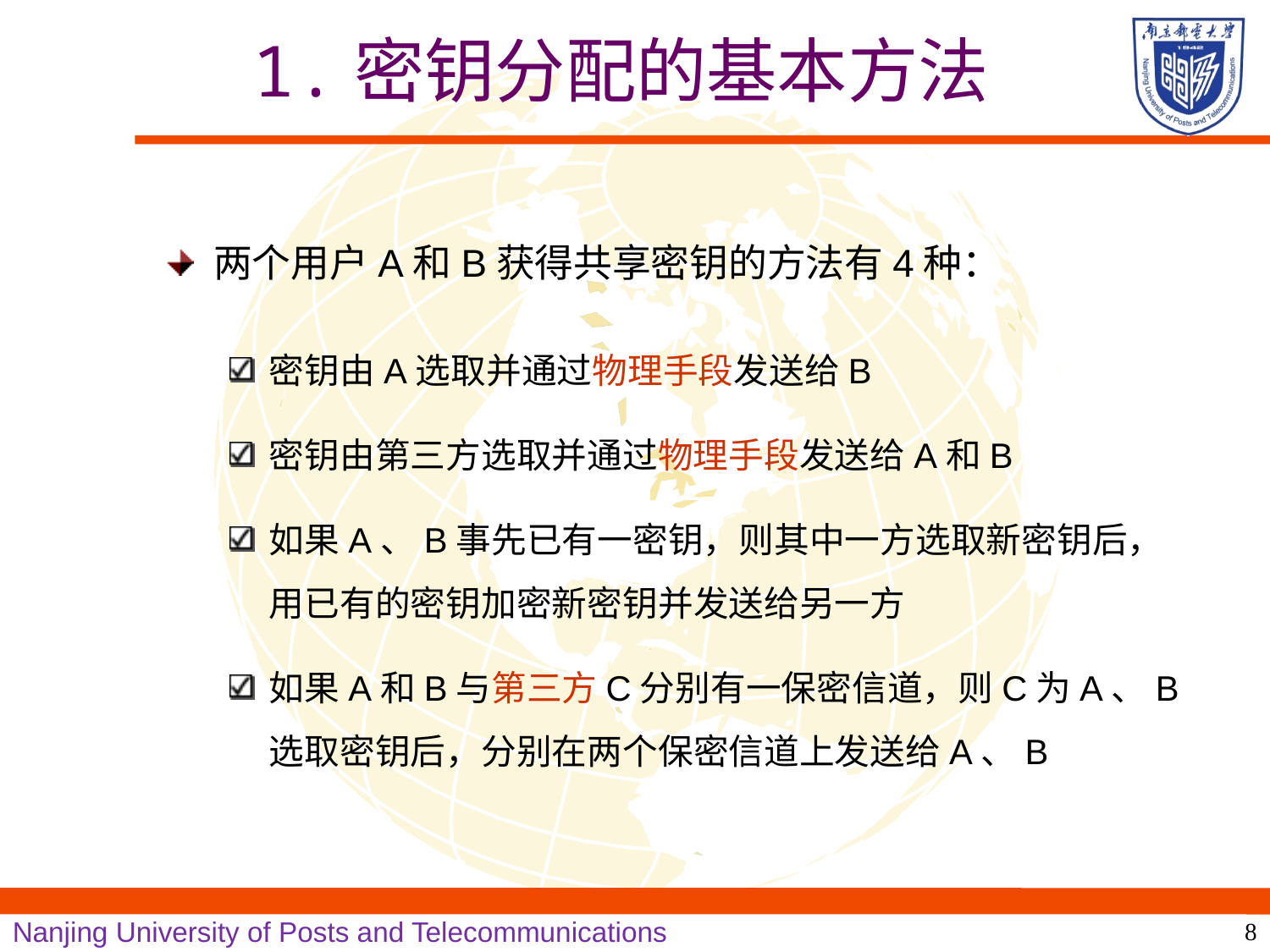

# 1.密钥分配的基本方法
两个用户A和B获得共享密钥的方法有4种：
密钥由A选取并通过物理手段发送给B
密钥由第三方选取并通过物理手段发送给A和B
如果A、B事先已有一密钥，则其中一方选取新密钥后，用已有的密钥加密新密钥并发送给另一方
如果A和B与第三方C分别有一保密信道，则C为A、B选取密钥后，分别在两个保密信道上发送给A、B
8